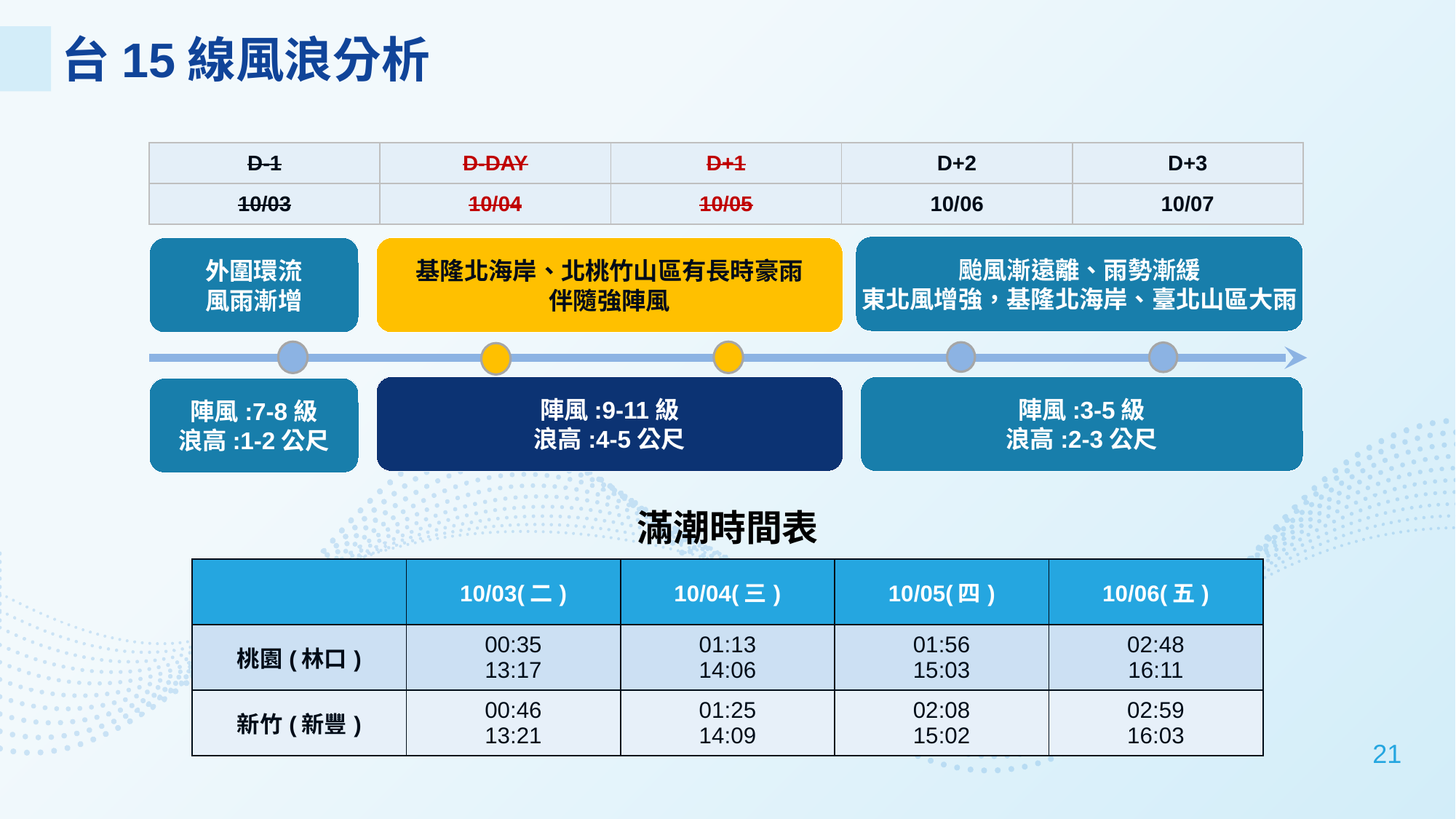

| D-1 | D-DAY | D+1 | D+2 | D+3 |
| --- | --- | --- | --- | --- |
| 10/03 | 10/04 | 10/05 | 10/06 | 10/07 |
颱風漸遠離、雨勢漸緩
東北風增強，基隆北海岸、臺北山區大雨
外圍環流
風雨漸增
基隆北海岸、北桃竹山區有長時豪雨
伴隨強陣風

陣風:9-11級
浪高:4-5公尺
陣風:3-5級
浪高:2-3公尺
陣風:7-8級
浪高:1-2公尺
滿潮時間表
|  | 10/03(二) | 10/04(三) | 10/05(四) | 10/06(五) |
| --- | --- | --- | --- | --- |
| 桃園(林口) | 00:35 13:17 | 01:13 14:06 | 01:56 15:03 | 02:48 16:11 |
| 新竹(新豐) | 00:46 13:21 | 01:25 14:09 | 02:08 15:02 | 02:59 16:03 |
21